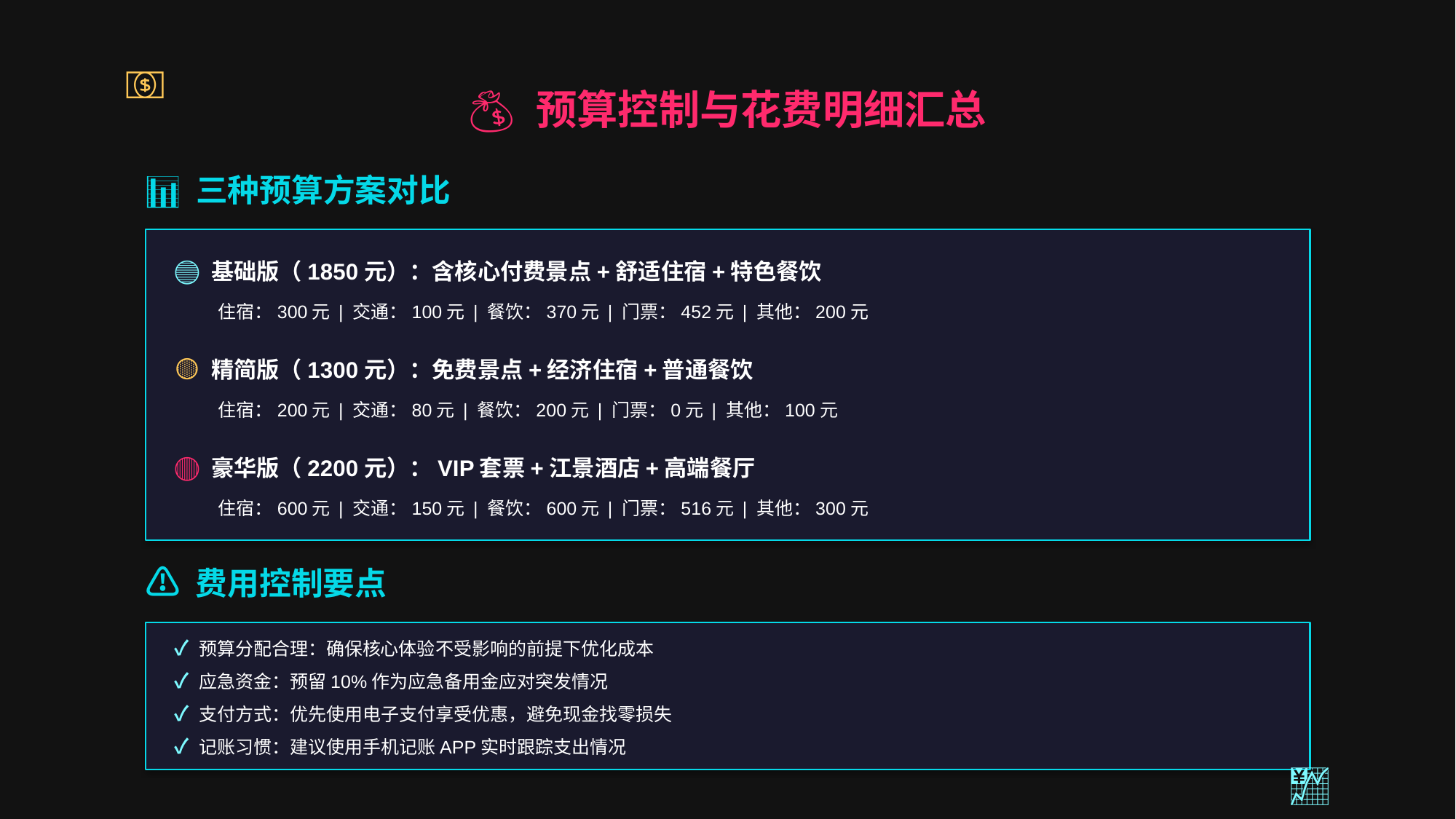

💵
💰 预算控制与花费明细汇总
📊 三种预算方案对比

🔵 基础版（1850元）：含核心付费景点+舒适住宿+特色餐饮
住宿：300元 | 交通：100元 | 餐饮：370元 | 门票：452元 | 其他：200元
🟡 精简版（1300元）：免费景点+经济住宿+普通餐饮
住宿：200元 | 交通：80元 | 餐饮：200元 | 门票：0元 | 其他：100元
🔴 豪华版（2200元）：VIP套票+江景酒店+高端餐厅
住宿：600元 | 交通：150元 | 餐饮：600元 | 门票：516元 | 其他：300元
⚠️ 费用控制要点

✓ 预算分配合理：确保核心体验不受影响的前提下优化成本
✓ 应急资金：预留10%作为应急备用金应对突发情况
✓ 支付方式：优先使用电子支付享受优惠，避免现金找零损失
✓ 记账习惯：建议使用手机记账APP实时跟踪支出情况
💹